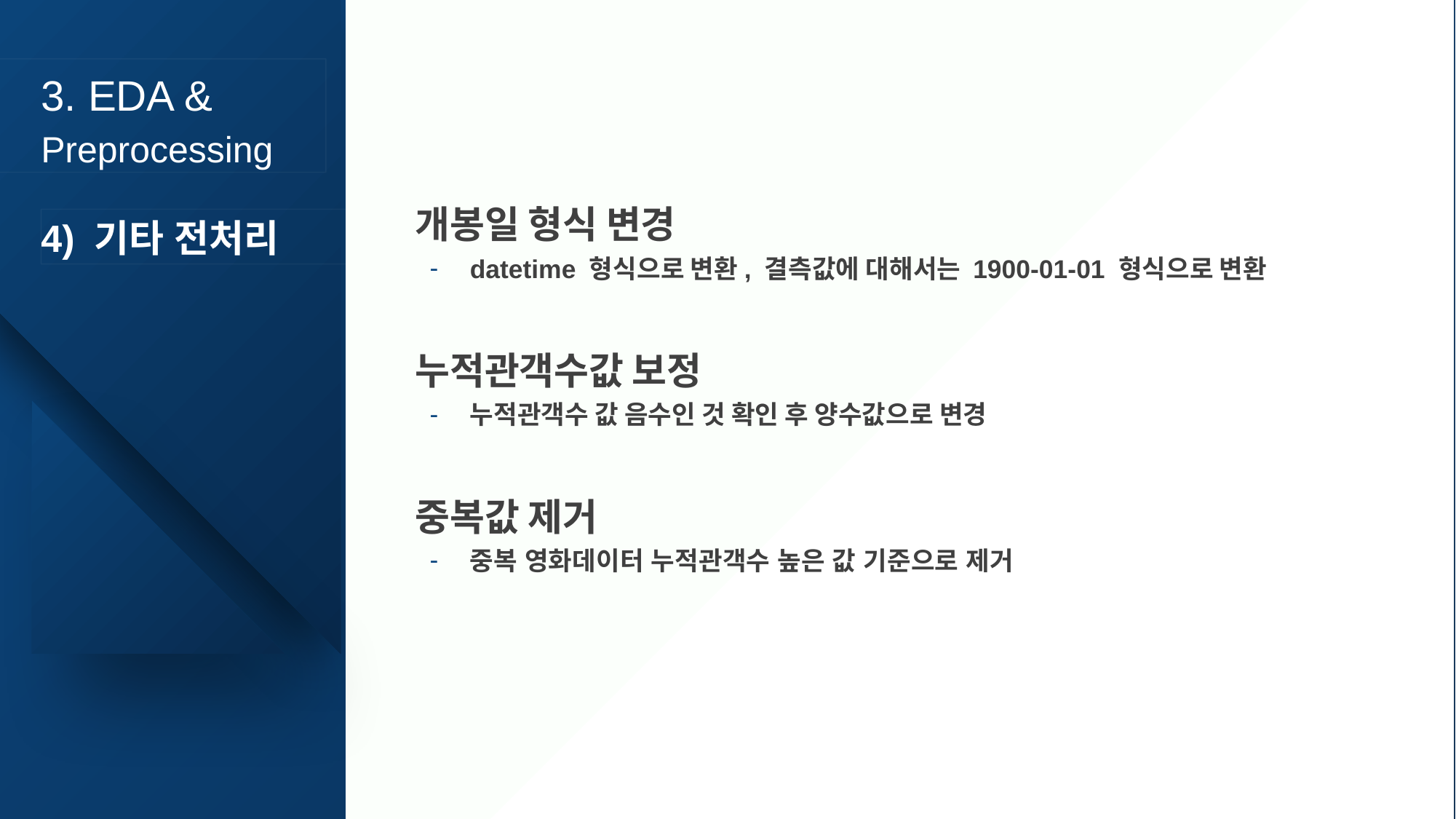

# 3. EDA &  Preprocessing
개봉일 형식 변경
datetime 형식으로 변환, 결측값에 대해서는 1900-01-01 형식으로 변환

누적관객수값 보정
누적관객수 값 음수인 것 확인 후 양수값으로 변경

중복값 제거
중복 영화데이터 누적관객수 높은 값 기준으로 제거
4) 기타 전처리